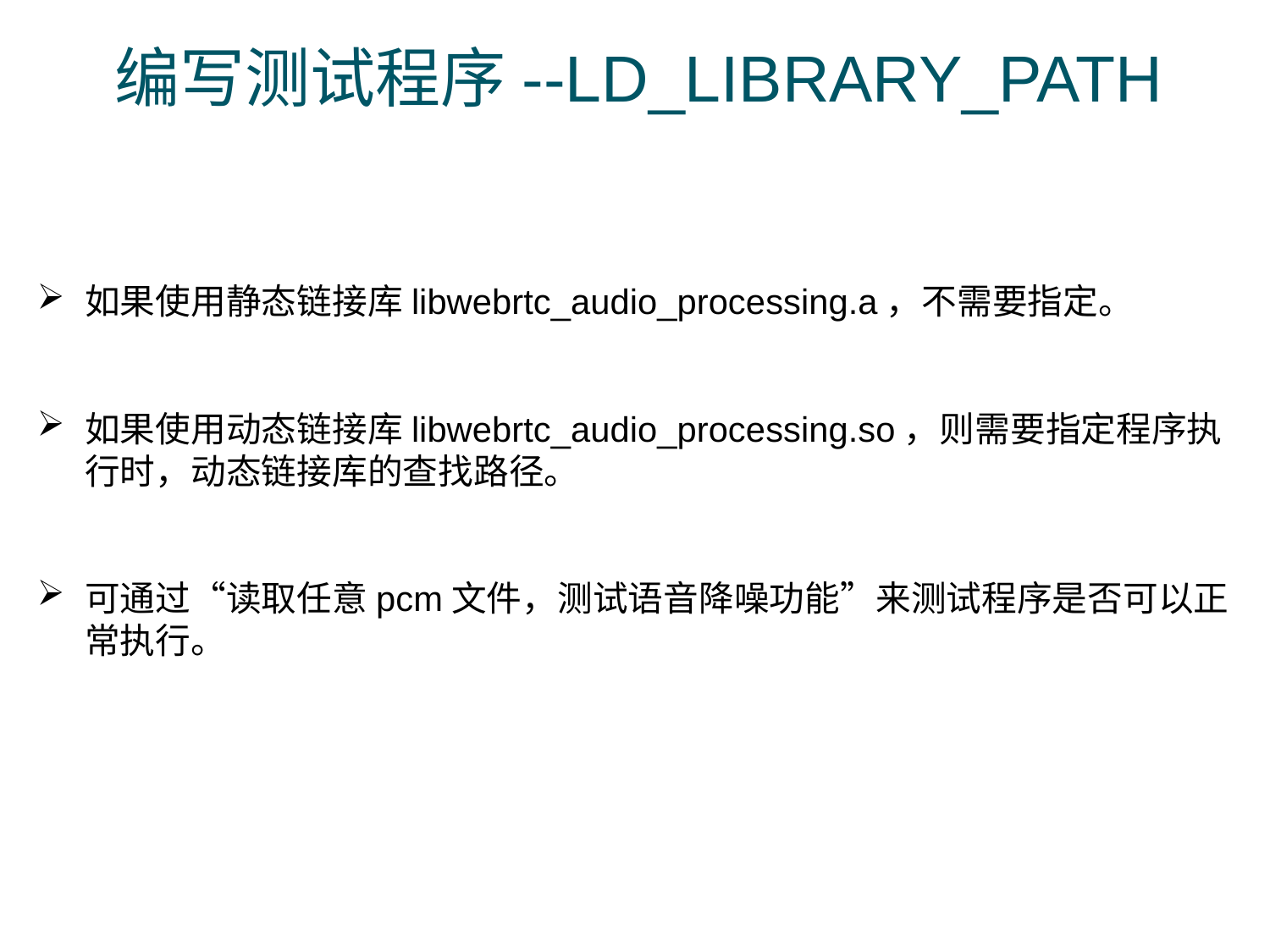

# 编写测试程序--LD_LIBRARY_PATH

如果使用静态链接库libwebrtc_audio_processing.a，不需要指定。

如果使用动态链接库libwebrtc_audio_processing.so，则需要指定程序执行时，动态链接库的查找路径。

可通过“读取任意pcm文件，测试语音降噪功能”来测试程序是否可以正常执行。